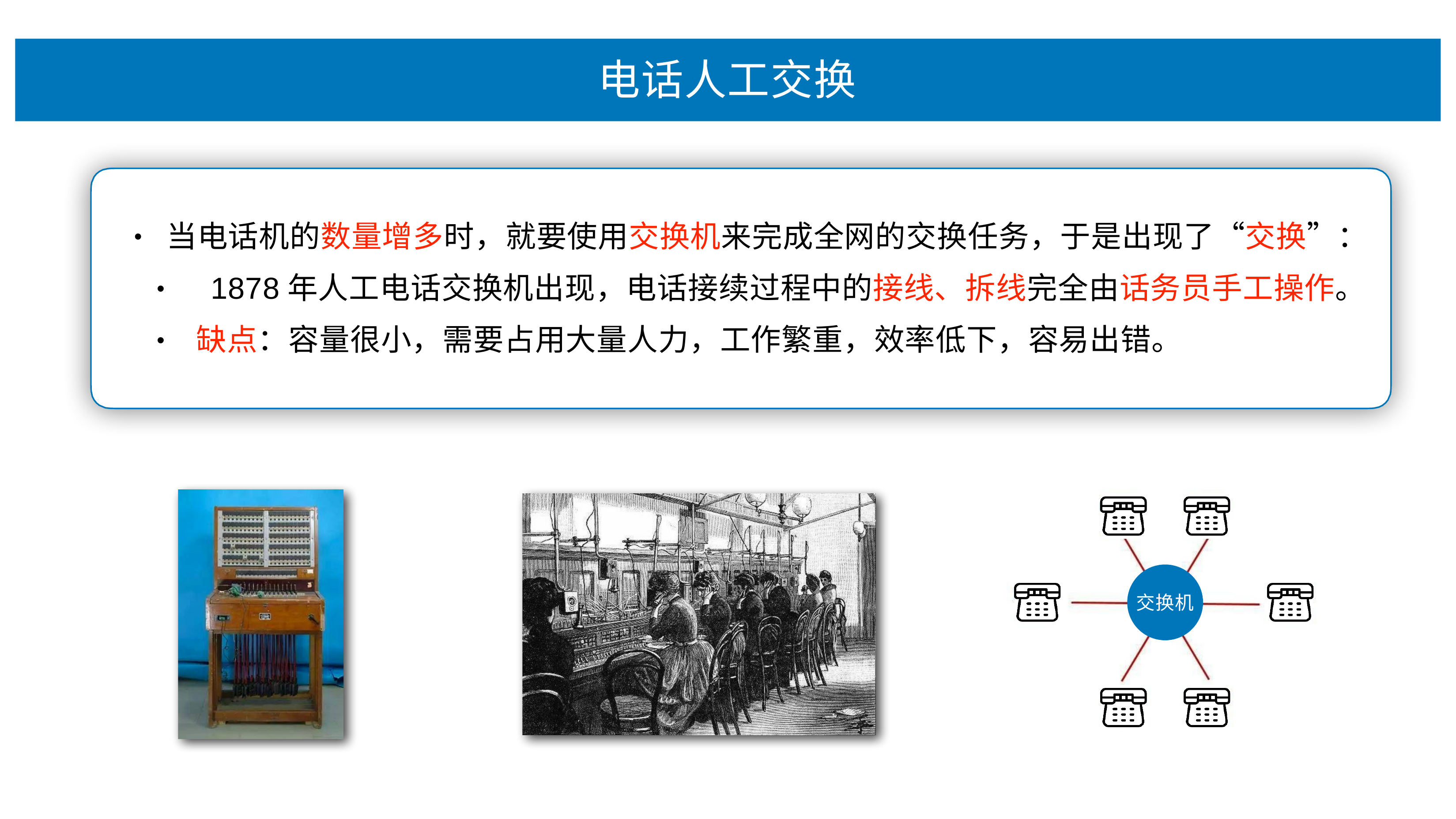

# 电话⼈⼯交换

当电话机的数量增多时，就要使⽤交换机来完成全⽹的交换任务，于是出现了“交换”：  1878年⼈⼯电话交换机出现，电话接续过程中的接线、拆线完全由话务员⼿⼯操作。 缺点：容量很⼩，需要占⽤⼤量⼈⼒，⼯作繁重，效率低下，容易出错。
•
•
•

交换机